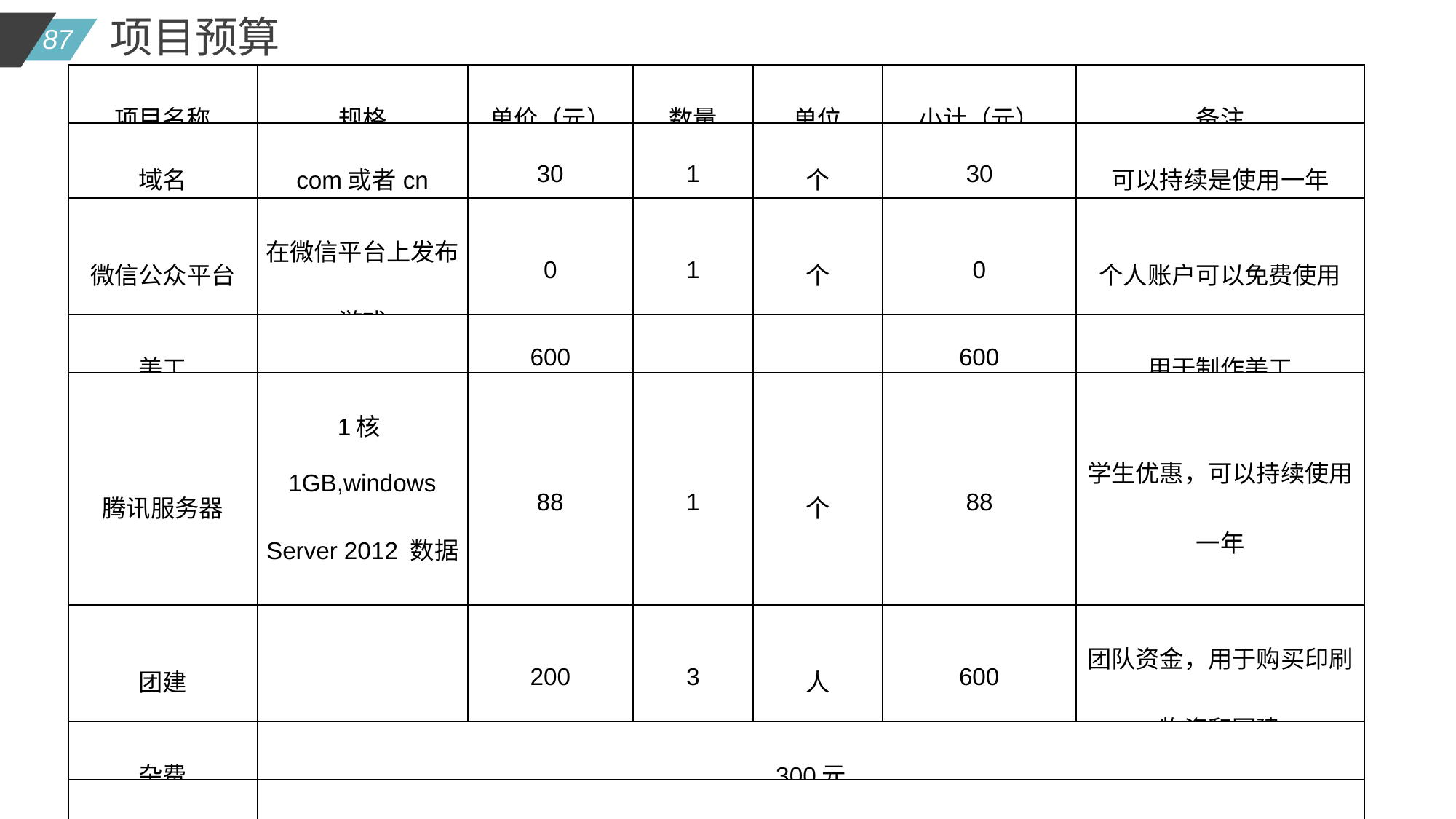

项目预算
| 项目名称 | 规格 | 单价（元） | 数量 | 单位 | 小计（元） | 备注 |
| --- | --- | --- | --- | --- | --- | --- |
| 域名 | com或者cn | 30 | 1 | 个 | 30 | 可以持续是使用一年 |
| 微信公众平台 | 在微信平台上发布游戏 | 0 | 1 | 个 | 0 | 个人账户可以免费使用 |
| 美工 |  | 600 |  |  | 600 | 用于制作美工 |
| 腾讯服务器 | 1核1GB,windows Server 2012 数据中心版 64位 | 88 | 1 | 个 | 88 | 学生优惠，可以持续使用一年 |
| 团建 |  | 200 | 3 | 人 | 600 | 团队资金，用于购买印刷物资和团建 |
| 杂费 | 300元 |  |  |  |  |  |
| 总计 | 1318元 |  |  |  |  |  |